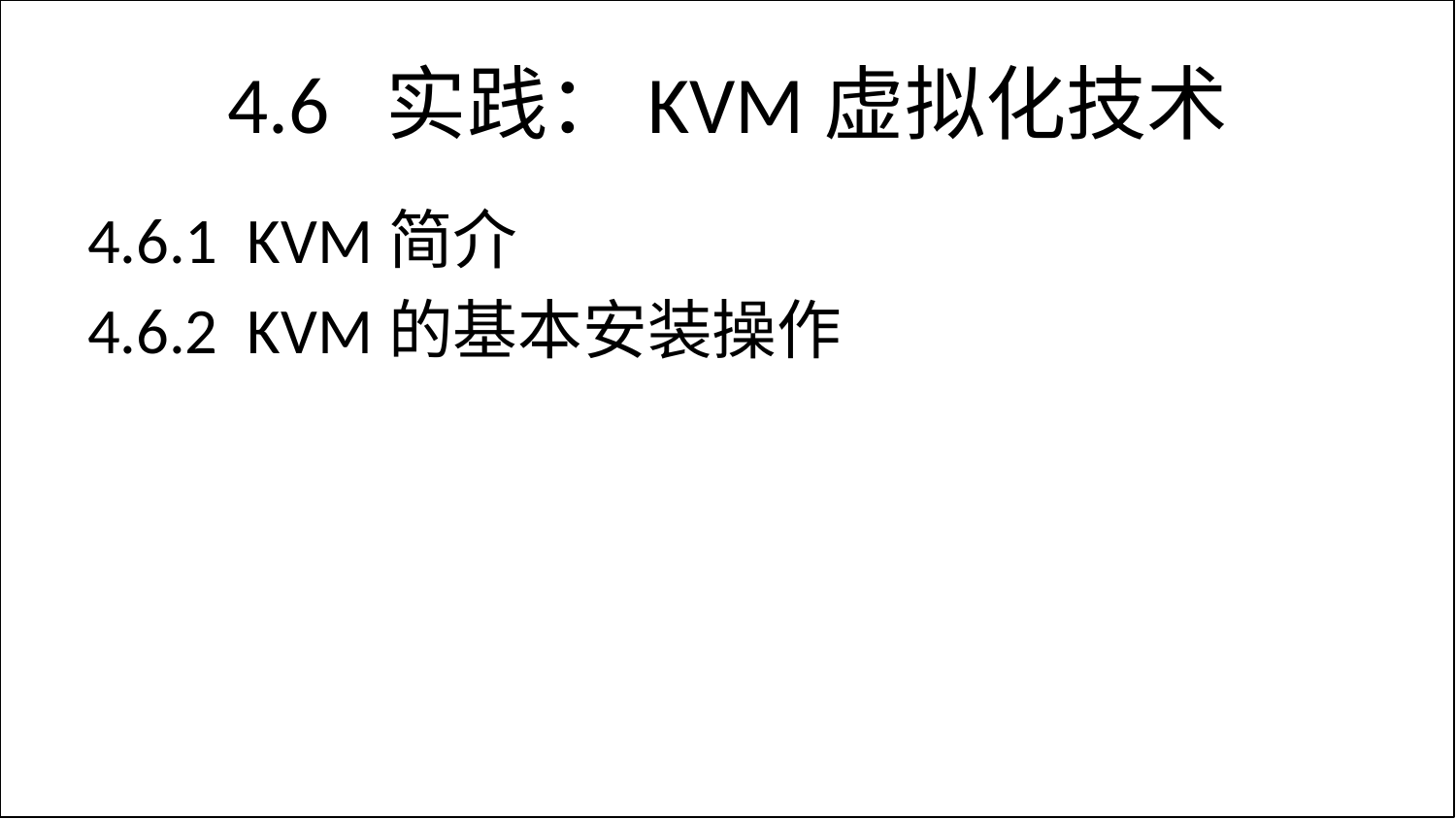

# 4.6  实践：KVM虚拟化技术
4.6.1  KVM简介
4.6.2  KVM的基本安装操作